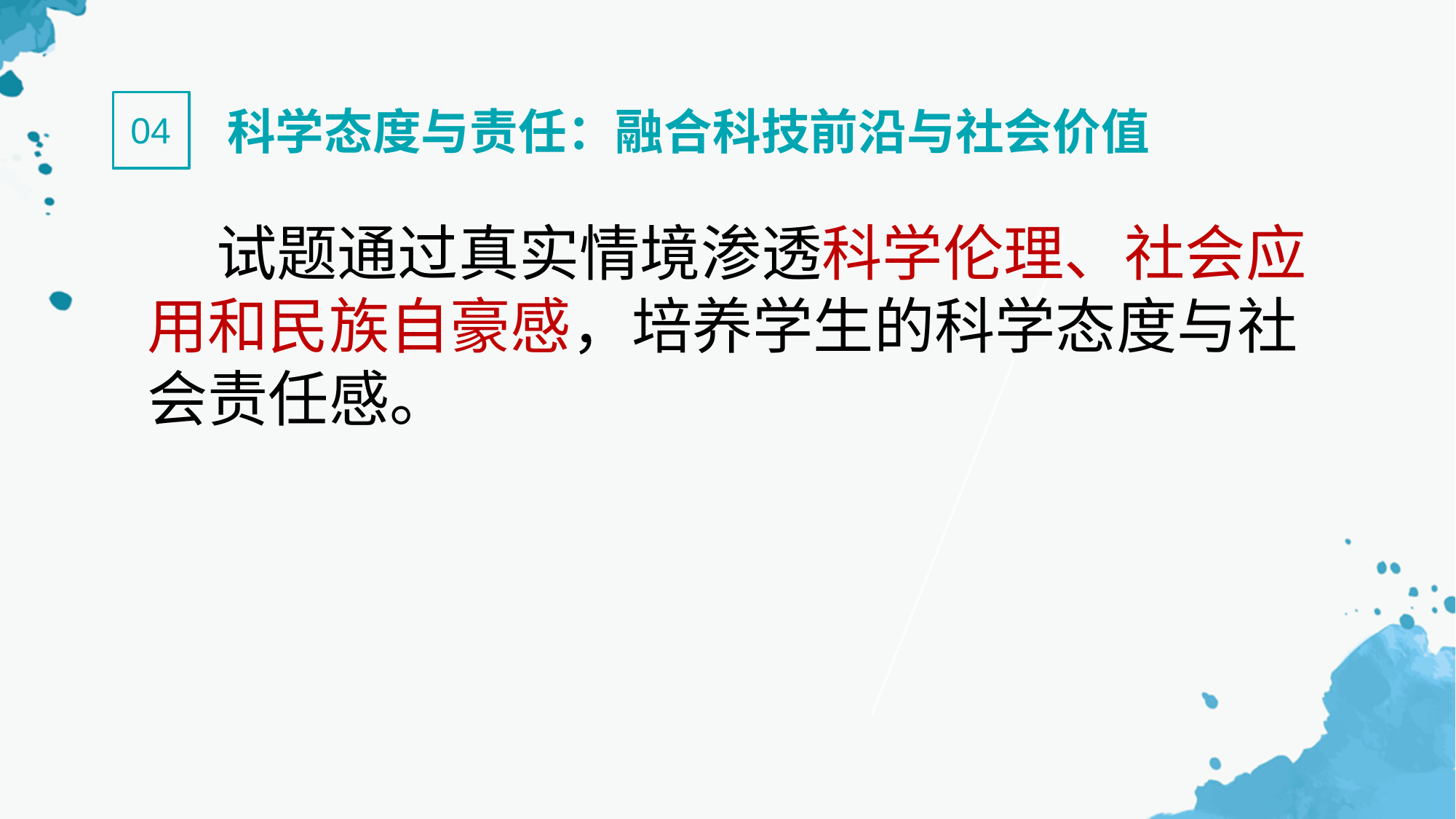

科学态度与责任：融合科技前沿与社会价值
04

    试题通过真实情境渗透科学伦理、社会应用和民族自豪感，培养学生的科学态度与社会责任感。